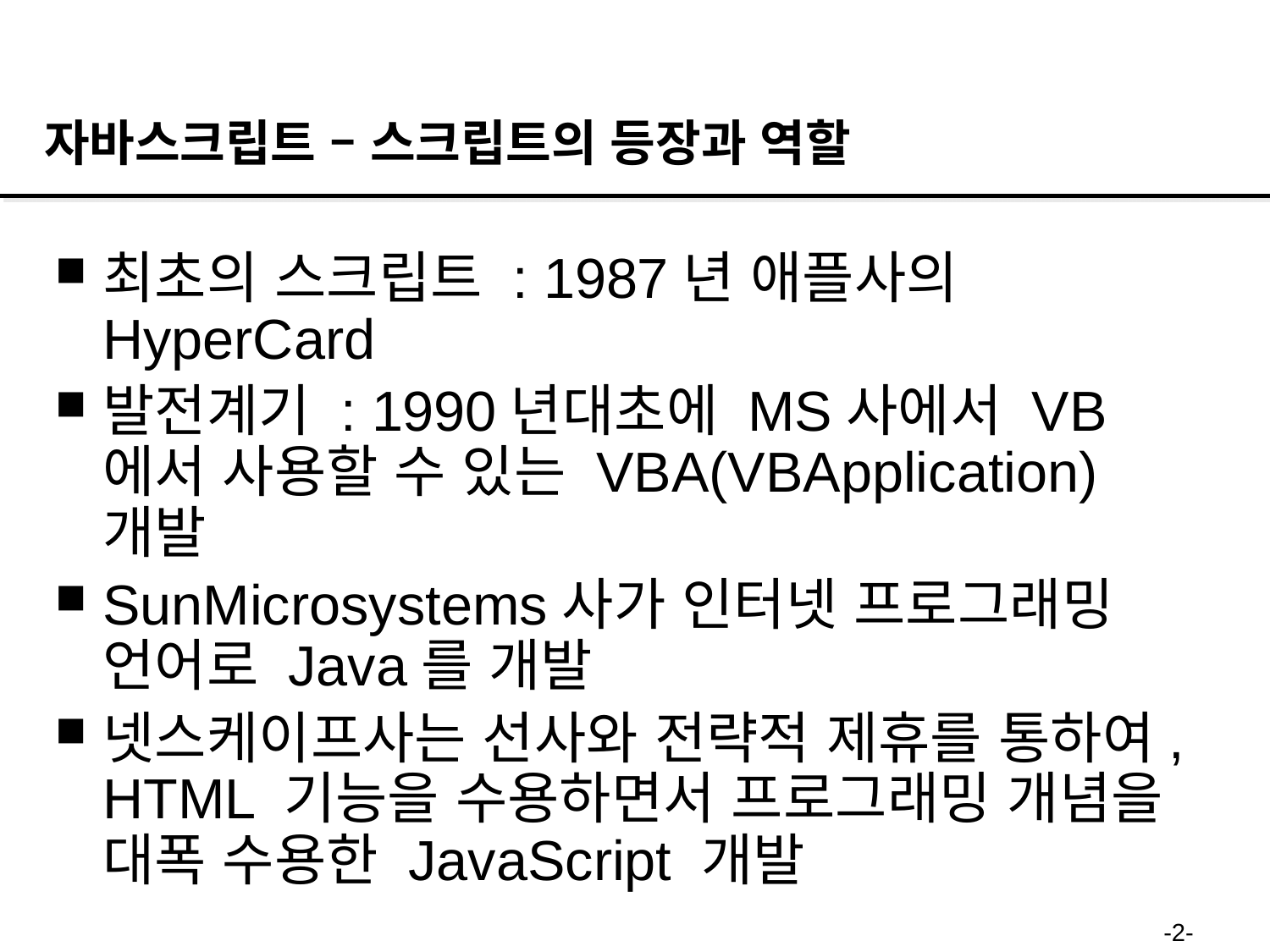

자바스크립트 – 스크립트의 등장과 역할
최초의 스크립트 : 1987년 애플사의HyperCard
발전계기 : 1990년대초에 MS사에서 VB에서 사용할 수 있는 VBA(VBApplication)  개발
SunMicrosystems사가 인터넷 프로그래밍 언어로 Java를 개발
넷스케이프사는 선사와 전략적 제휴를 통하여, HTML 기능을 수용하면서 프로그래밍 개념을 대폭 수용한 JavaScript 개발
-2-